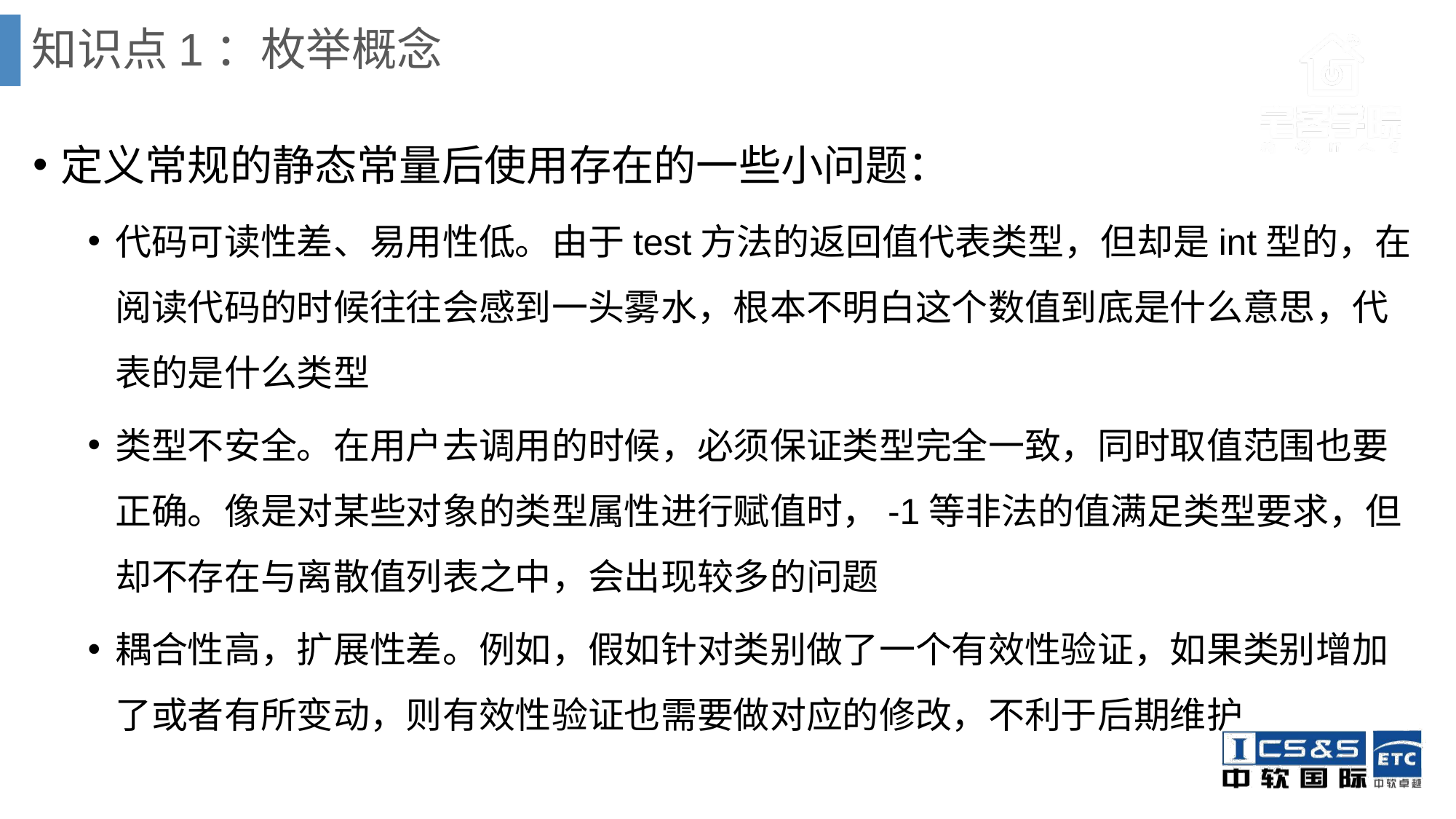

# 知识点1：枚举概念
定义常规的静态常量后使用存在的一些小问题：
代码可读性差、易用性低。由于test方法的返回值代表类型，但却是int型的，在阅读代码的时候往往会感到一头雾水，根本不明白这个数值到底是什么意思，代表的是什么类型
类型不安全。在用户去调用的时候，必须保证类型完全一致，同时取值范围也要正确。像是对某些对象的类型属性进行赋值时，-1等非法的值满足类型要求，但却不存在与离散值列表之中，会出现较多的问题
耦合性高，扩展性差。例如，假如针对类别做了一个有效性验证，如果类别增加了或者有所变动，则有效性验证也需要做对应的修改，不利于后期维护